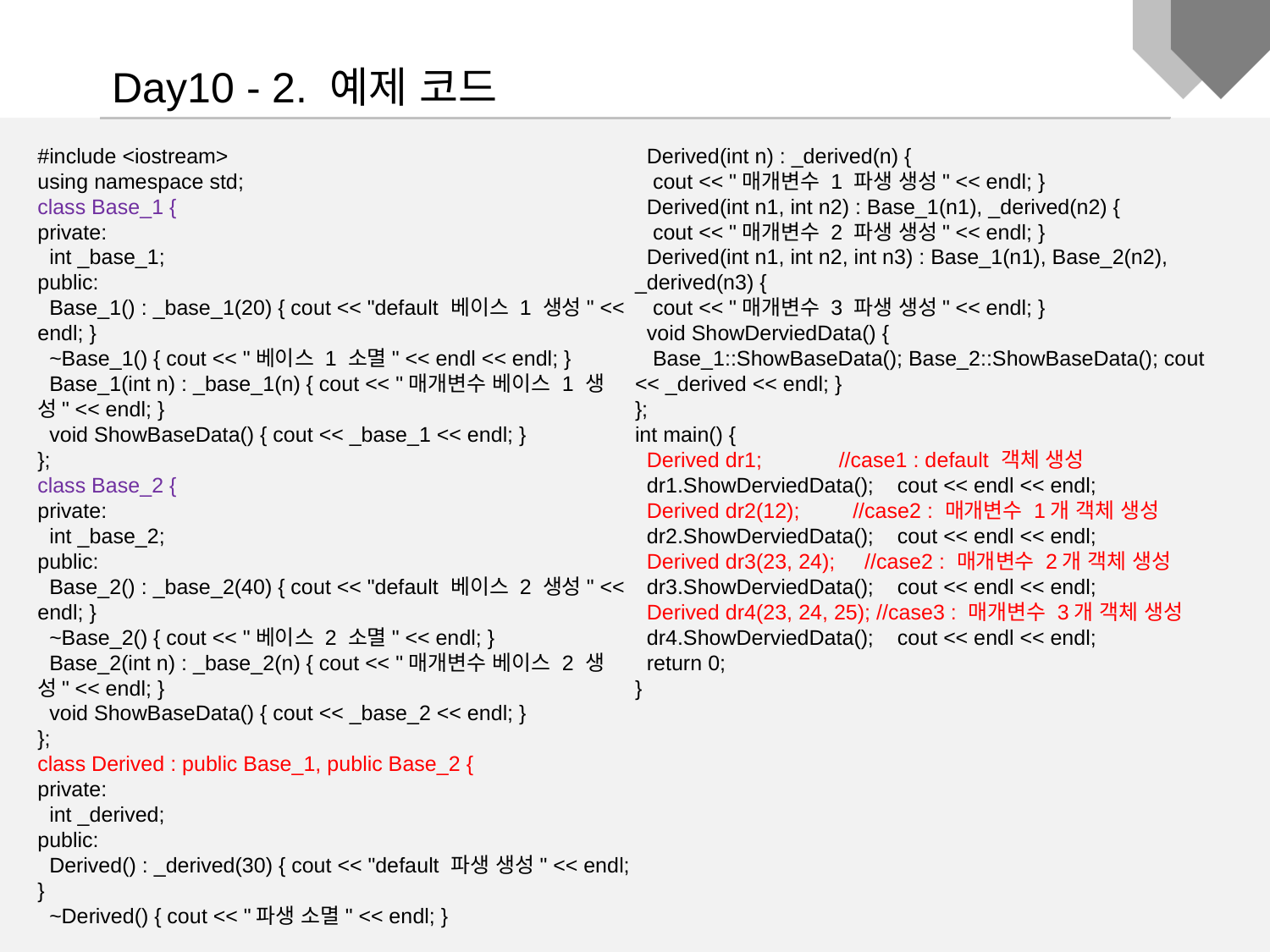

Day10 - 2. 예제 코드
#include <iostream>
using namespace std;
class Base_1 {
private:
  int _base_1;
public:
  Base_1() : _base_1(20) { cout << "default 베이스 1 생성" << endl; }
  ~Base_1() { cout << "베이스 1 소멸" << endl << endl; }
  Base_1(int n) : _base_1(n) { cout << "매개변수 베이스 1 생성" << endl; }
  void ShowBaseData() { cout << _base_1 << endl; }
};
class Base_2 {
private:
  int _base_2;
public:
  Base_2() : _base_2(40) { cout << "default 베이스 2 생성" << endl; }
  ~Base_2() { cout << "베이스 2 소멸" << endl; }
  Base_2(int n) : _base_2(n) { cout << "매개변수 베이스 2 생성" << endl; }
  void ShowBaseData() { cout << _base_2 << endl; }
};
class Derived : public Base_1, public Base_2 {
private:
  int _derived;
public:
  Derived() : _derived(30) { cout << "default 파생 생성" << endl; }
  ~Derived() { cout << "파생 소멸" << endl; }
  Derived(int n) : _derived(n) {
   cout << "매개변수 1 파생 생성" << endl; }
  Derived(int n1, int n2) : Base_1(n1), _derived(n2) {
   cout << "매개변수 2 파생 생성" << endl; }
  Derived(int n1, int n2, int n3) : Base_1(n1), Base_2(n2), _derived(n3) {
   cout << "매개변수 3 파생 생성" << endl; }
  void ShowDerviedData() {
   Base_1::ShowBaseData(); Base_2::ShowBaseData(); cout << _derived << endl; }
};
int main() {
  Derived dr1;             //case1 : default 객체 생성
  dr1.ShowDerviedData();    cout << endl << endl;
  Derived dr2(12);         //case2 : 매개변수 1개 객체 생성
  dr2.ShowDerviedData();    cout << endl << endl;
  Derived dr3(23, 24);     //case2 : 매개변수 2개 객체 생성
  dr3.ShowDerviedData();    cout << endl << endl;
  Derived dr4(23, 24, 25); //case3 : 매개변수 3개 객체 생성
  dr4.ShowDerviedData();    cout << endl << endl;
  return 0;
}